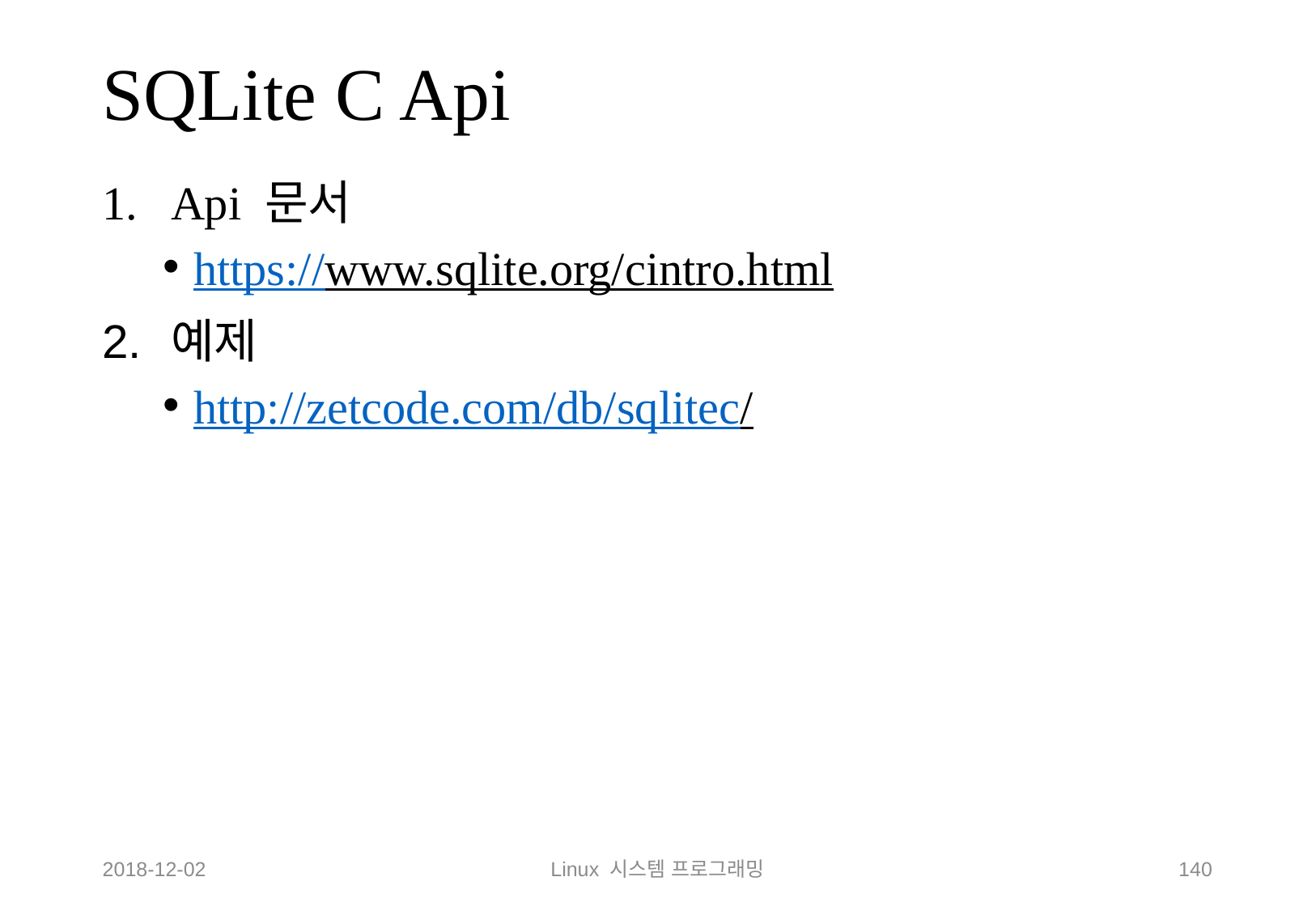

# SQLite C Api
Api 문서
https://www.sqlite.org/cintro.html
예제
http://zetcode.com/db/sqlitec/
2018-12-02
Linux 시스템 프로그래밍
140